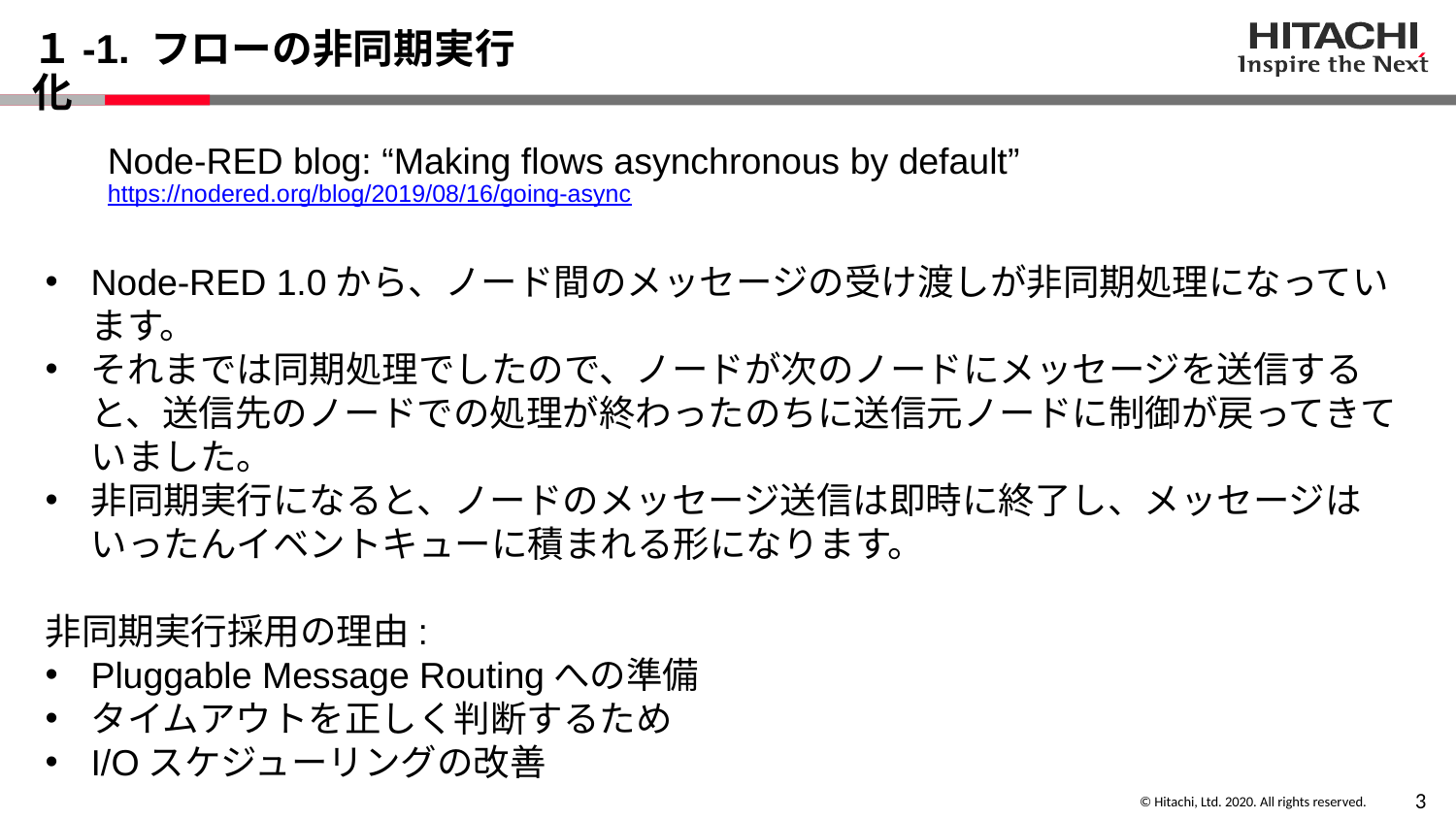

# １-1. フローの非同期実行化
Node-RED blog: “Making flows asynchronous by default”
https://nodered.org/blog/2019/08/16/going-async
Node-RED 1.0から、ノード間のメッセージの受け渡しが非同期処理になっています。
それまでは同期処理でしたので、ノードが次のノードにメッセージを送信すると、送信先のノードでの処理が終わったのちに送信元ノードに制御が戻ってきていました。
非同期実行になると、ノードのメッセージ送信は即時に終了し、メッセージはいったんイベントキューに積まれる形になります。

非同期実行採用の理由:
Pluggable Message Routingへの準備
タイムアウトを正しく判断するため
I/Oスケジューリングの改善